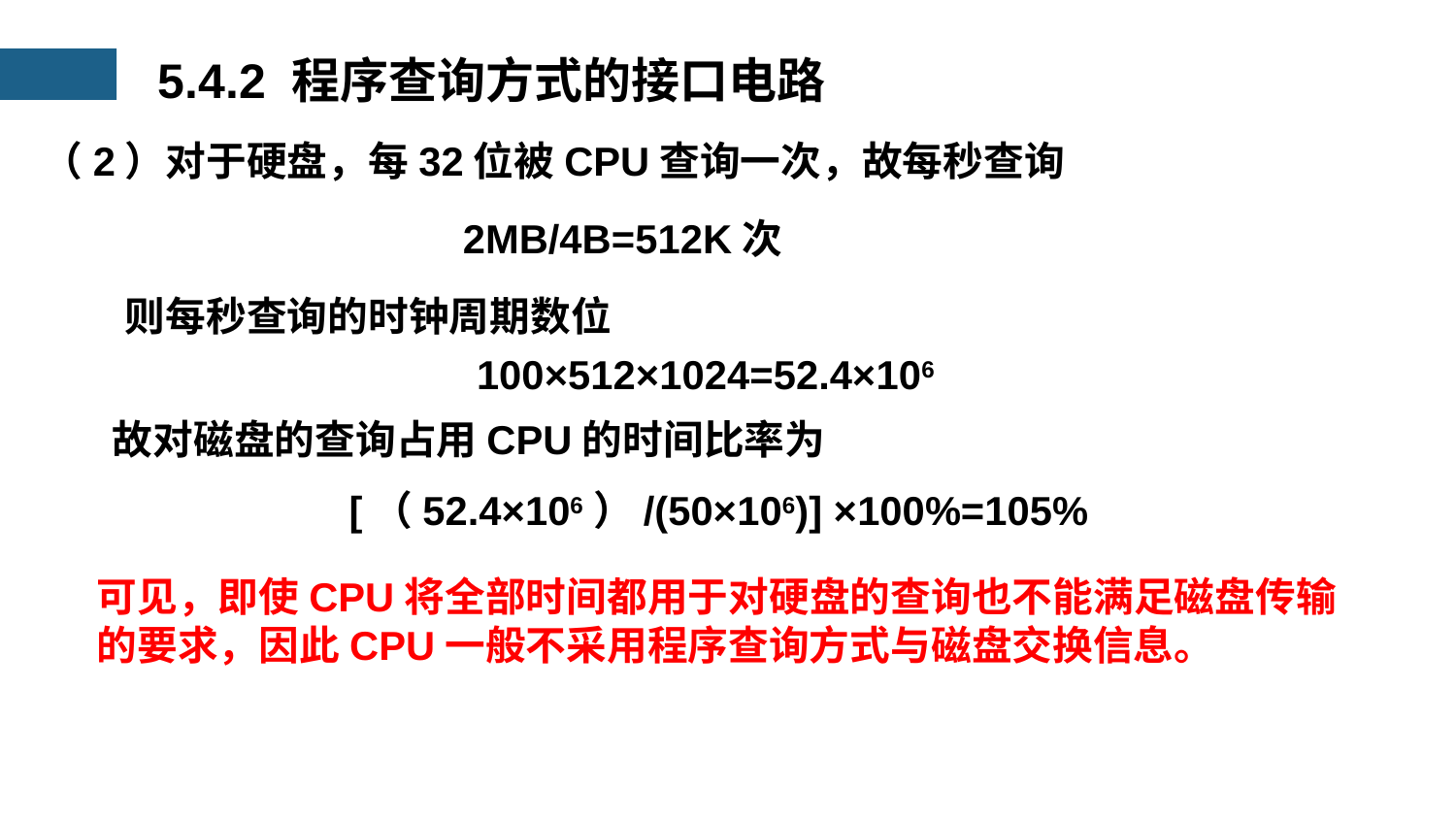

5.4.2 程序查询方式的接口电路
（2）对于硬盘，每32位被CPU查询一次，故每秒查询
2MB/4B=512K次
则每秒查询的时钟周期数位
100×512×1024=52.4×106
故对磁盘的查询占用CPU的时间比率为
[（52.4×106）/(50×106)] ×100%=105%
可见，即使CPU将全部时间都用于对硬盘的查询也不能满足磁盘传输的要求，因此CPU一般不采用程序查询方式与磁盘交换信息。